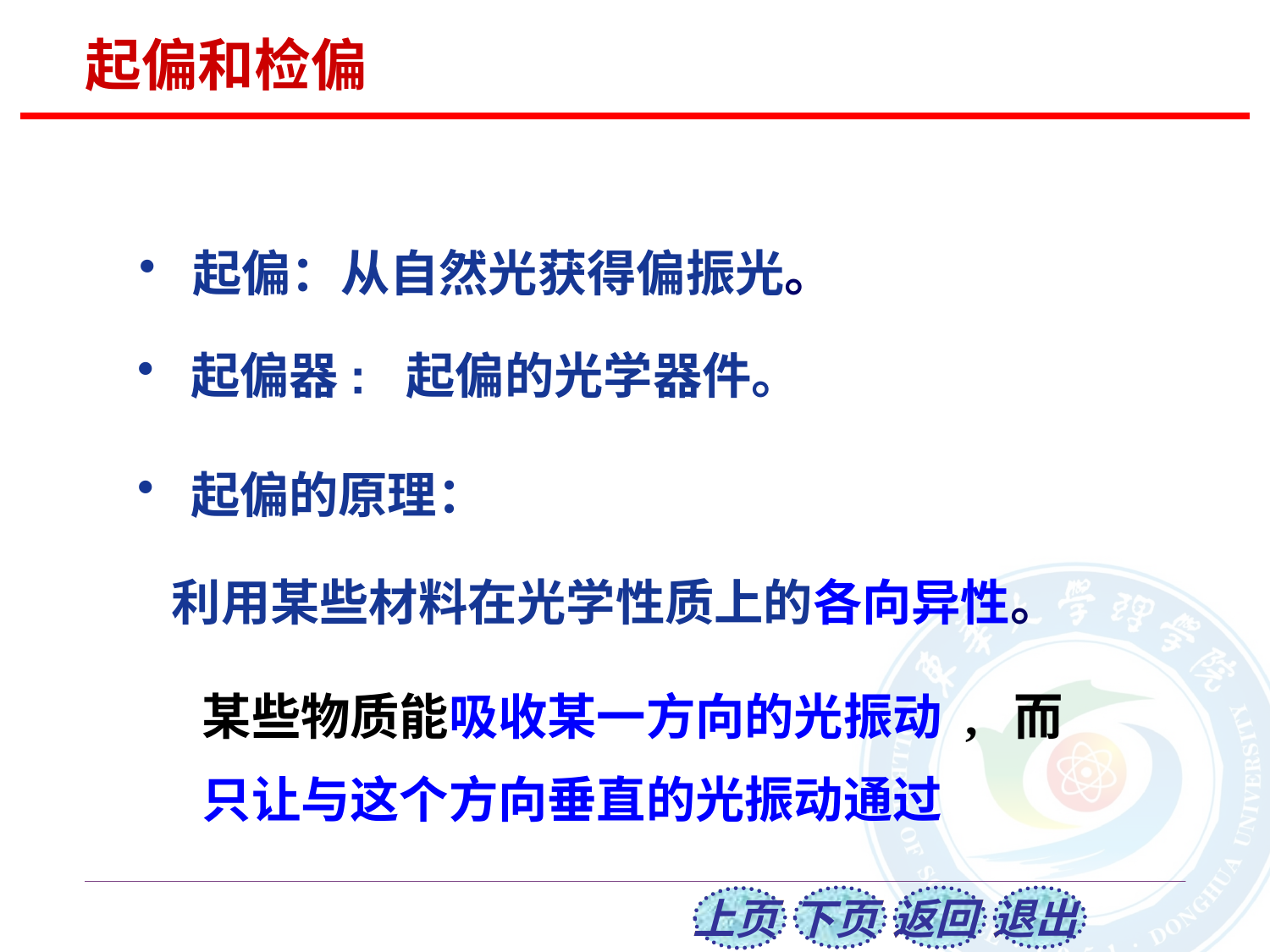

起偏和检偏
 起偏：从自然光获得偏振光。
 起偏器:  起偏的光学器件。
 起偏的原理：
  利用某些材料在光学性质上的各向异性。
某些物质能吸收某一方向的光振动 ,  而只让与这个方向垂直的光振动通过